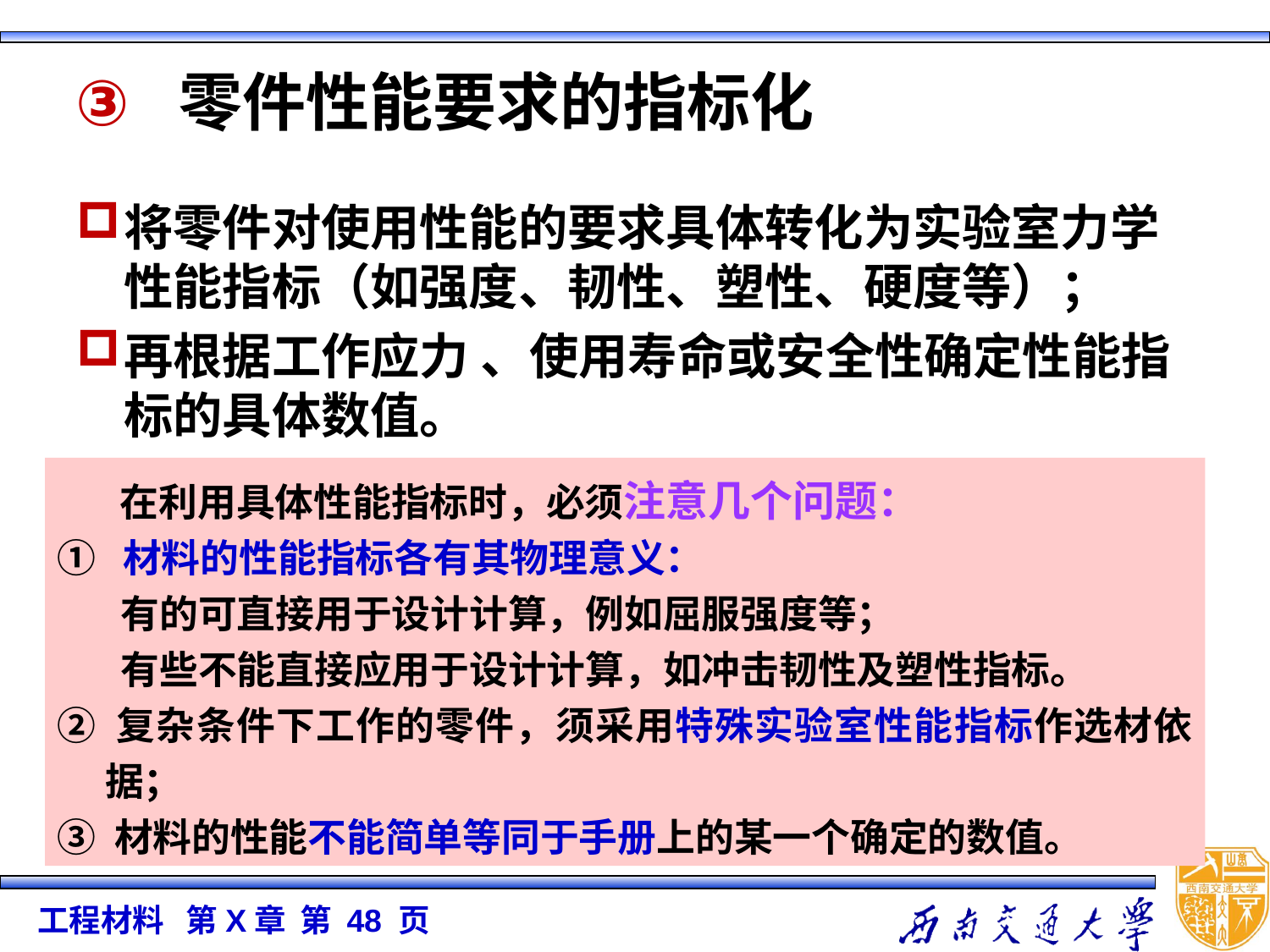

# 零件性能要求的指标化
将零件对使用性能的要求具体转化为实验室力学性能指标（如强度、韧性、塑性、硬度等）；
再根据工作应力 、使用寿命或安全性确定性能指标的具体数值。
      在利用具体性能指标时，必须注意几个问题：
①  材料的性能指标各有其物理意义：
有的可直接用于设计计算，例如屈服强度等；
有些不能直接应用于设计计算，如冲击韧性及塑性指标。
② 复杂条件下工作的零件，须采用特殊实验室性能指标作选材依据；
③ 材料的性能不能简单等同于手册上的某一个确定的数值。